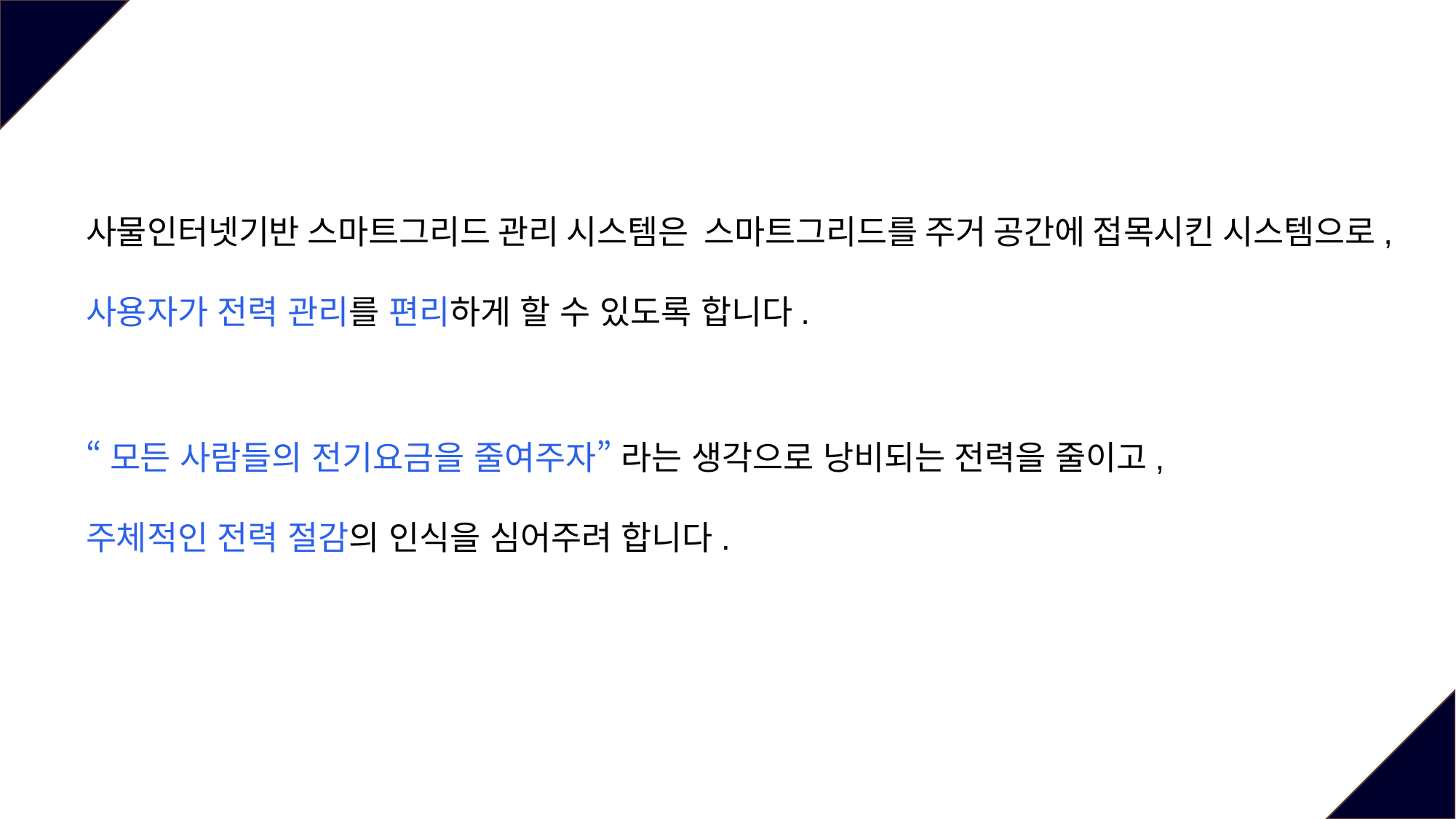

사물인터넷기반 스마트그리드 관리 시스템은  스마트그리드를 주거 공간에 접목시킨 시스템으로,

사용자가 전력 관리를 편리하게 할 수 있도록 합니다.

“모든 사람들의 전기요금을 줄여주자” 라는 생각으로 낭비되는 전력을 줄이고,

주체적인 전력 절감의 인식을 심어주려 합니다.